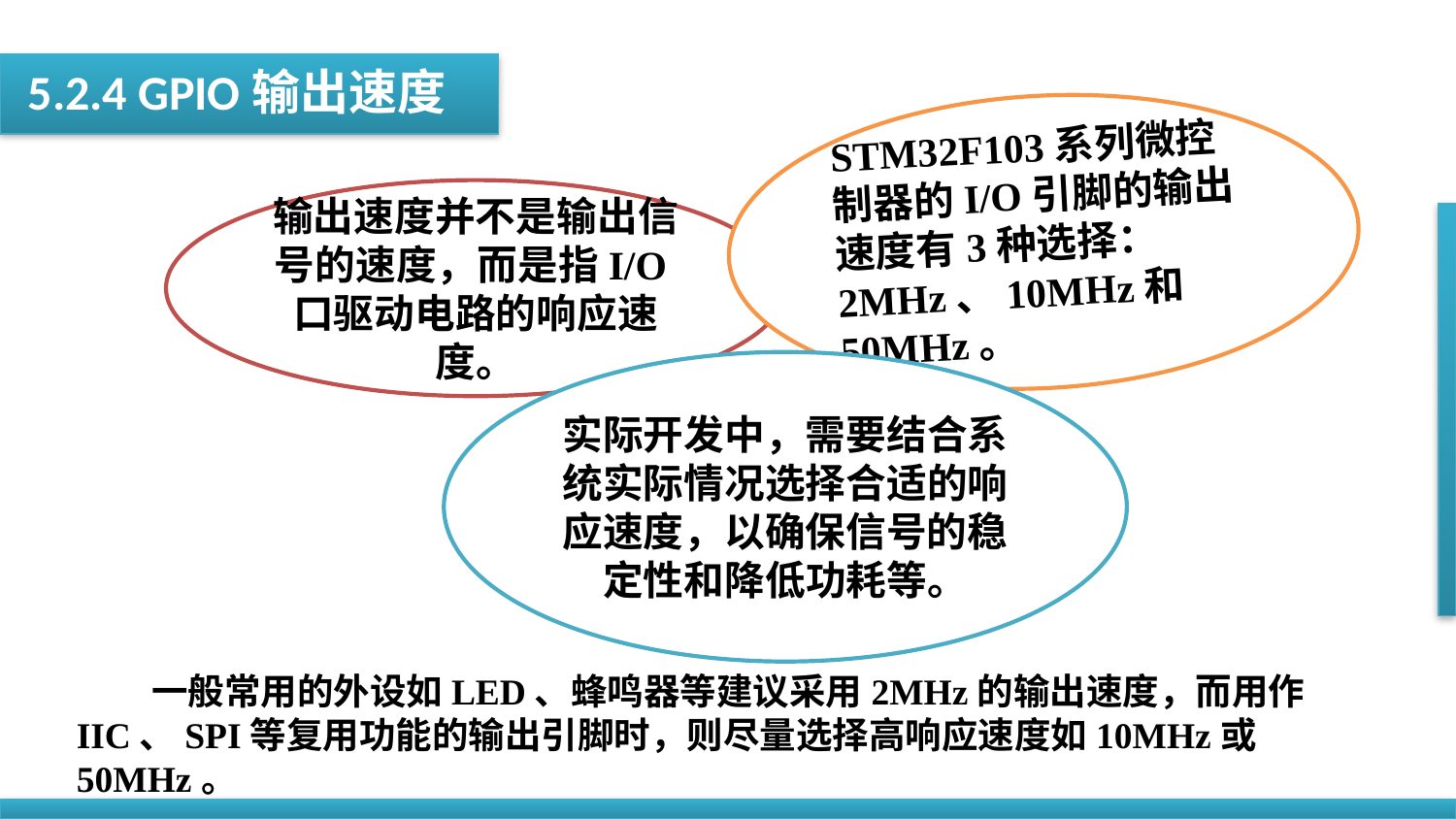

5.2.4 GPIO输出速度
STM32F103系列微控制器的I/O引脚的输出速度有3种选择：2MHz、10MHz和50MHz。
输出速度并不是输出信号的速度，而是指I/O口驱动电路的响应速度。
实际开发中，需要结合系统实际情况选择合适的响应速度，以确保信号的稳定性和降低功耗等。
        一般常用的外设如LED、蜂鸣器等建议采用2MHz的输出速度，而用作IIC、SPI等复用功能的输出引脚时，则尽量选择高响应速度如10MHz或50MHz。